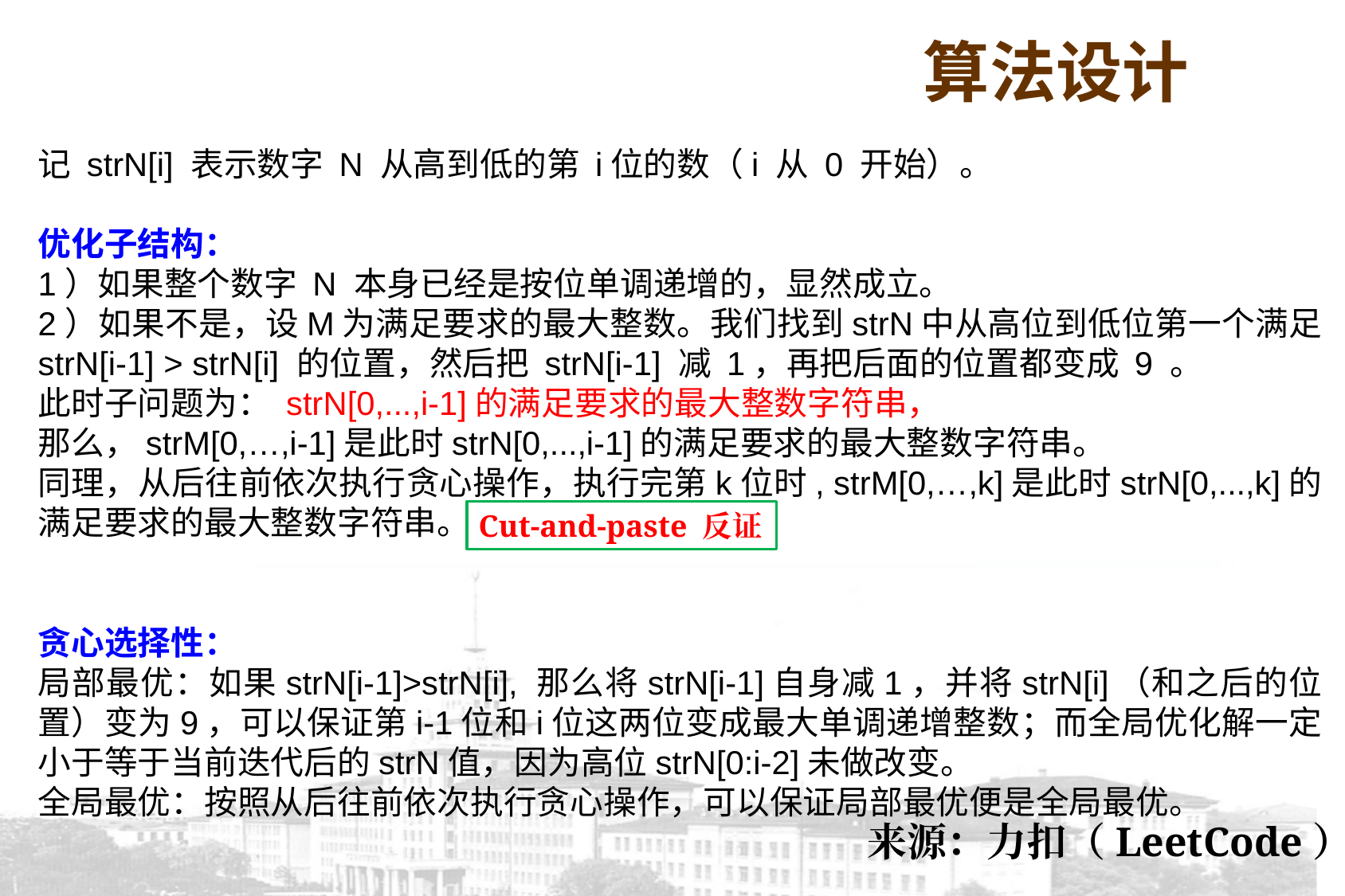

算法设计
记 strN[i] 表示数字 N 从高到低的第 i位的数（i 从 0 开始）。

优化子结构：
1）如果整个数字 N 本身已经是按位单调递增的，显然成立。
2）如果不是，设M为满足要求的最大整数。我们找到strN中从高位到低位第一个满足 strN[i-1] > strN[i] 的位置，然后把 strN[i-1] 减 1，再把后面的位置都变成 9 。
此时子问题为： strN[0,...,i-1]的满足要求的最大整数字符串，
那么，strM[0,…,i-1]是此时strN[0,...,i-1]的满足要求的最大整数字符串。
同理，从后往前依次执行贪心操作，执行完第k位时, strM[0,…,k]是此时strN[0,...,k]的满足要求的最大整数字符串。

贪心选择性：
局部最优：如果strN[i-1]>strN[i], 那么将strN[i-1]自身减1，并将strN[i]（和之后的位置）变为9，可以保证第i-1位和i位这两位变成最大单调递增整数；而全局优化解一定小于等于当前迭代后的strN值，因为高位strN[0:i-2]未做改变。
全局最优：按照从后往前依次执行贪心操作，可以保证局部最优便是全局最优。

Cut-and-paste 反证
来源：力扣（LeetCode）